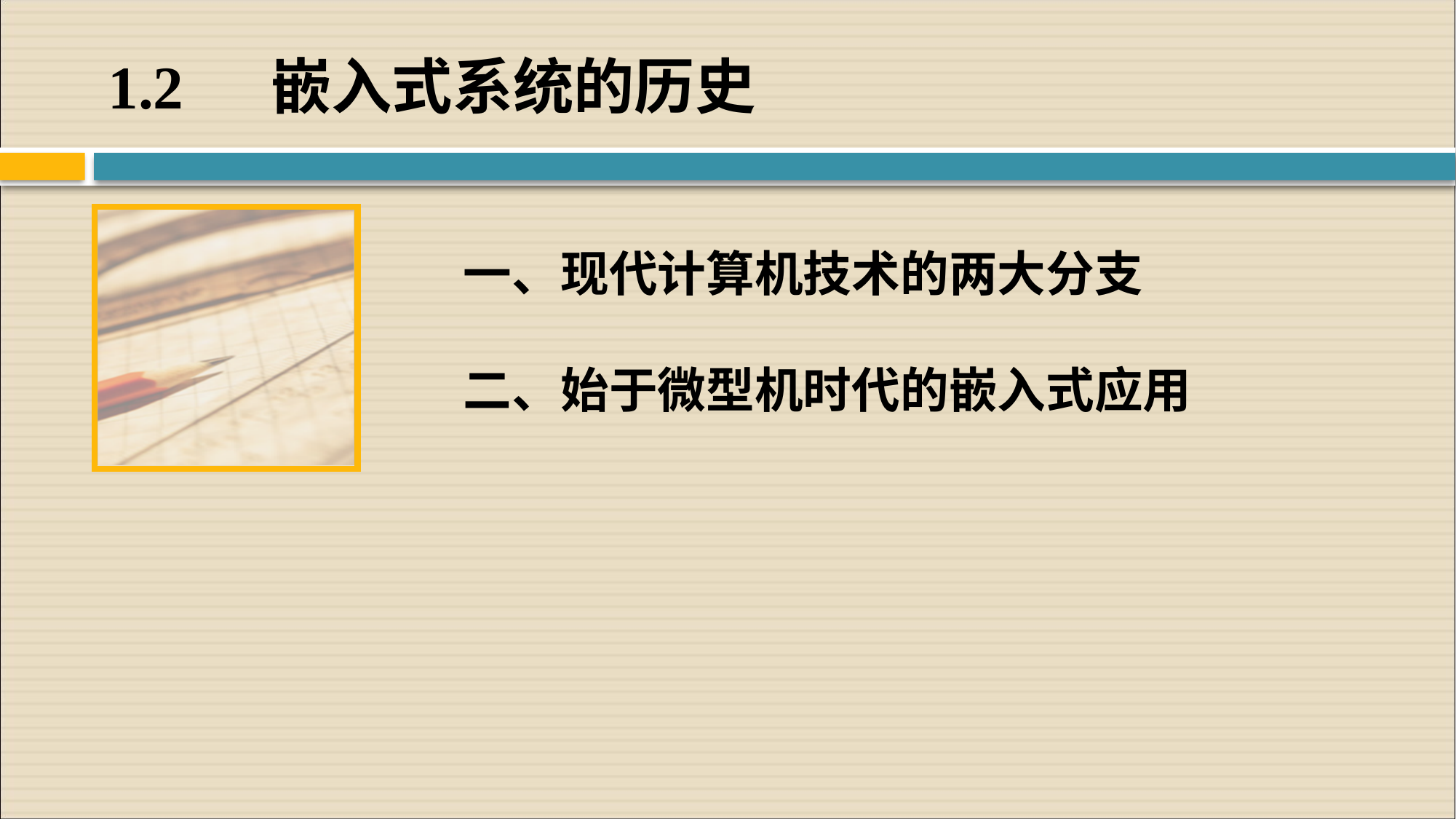

# 1.2  嵌入式系统的历史
一、现代计算机技术的两大分支

二、始于微型机时代的嵌入式应用